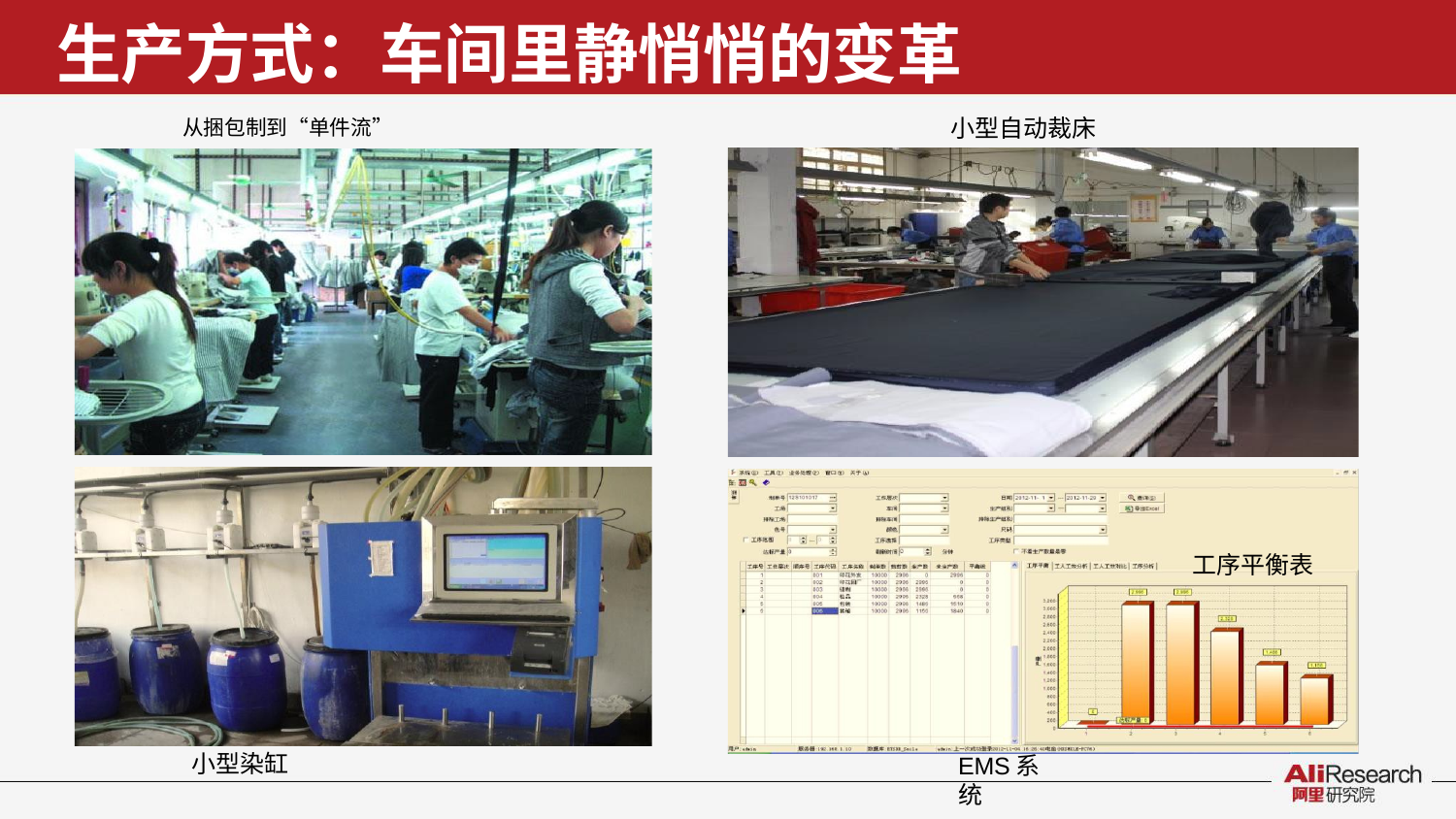

# 生产方式：车间里静悄悄的变革
从捆包制到“单件流”	小型自动裁床

工序平衡表
小型染缸
EMS系统